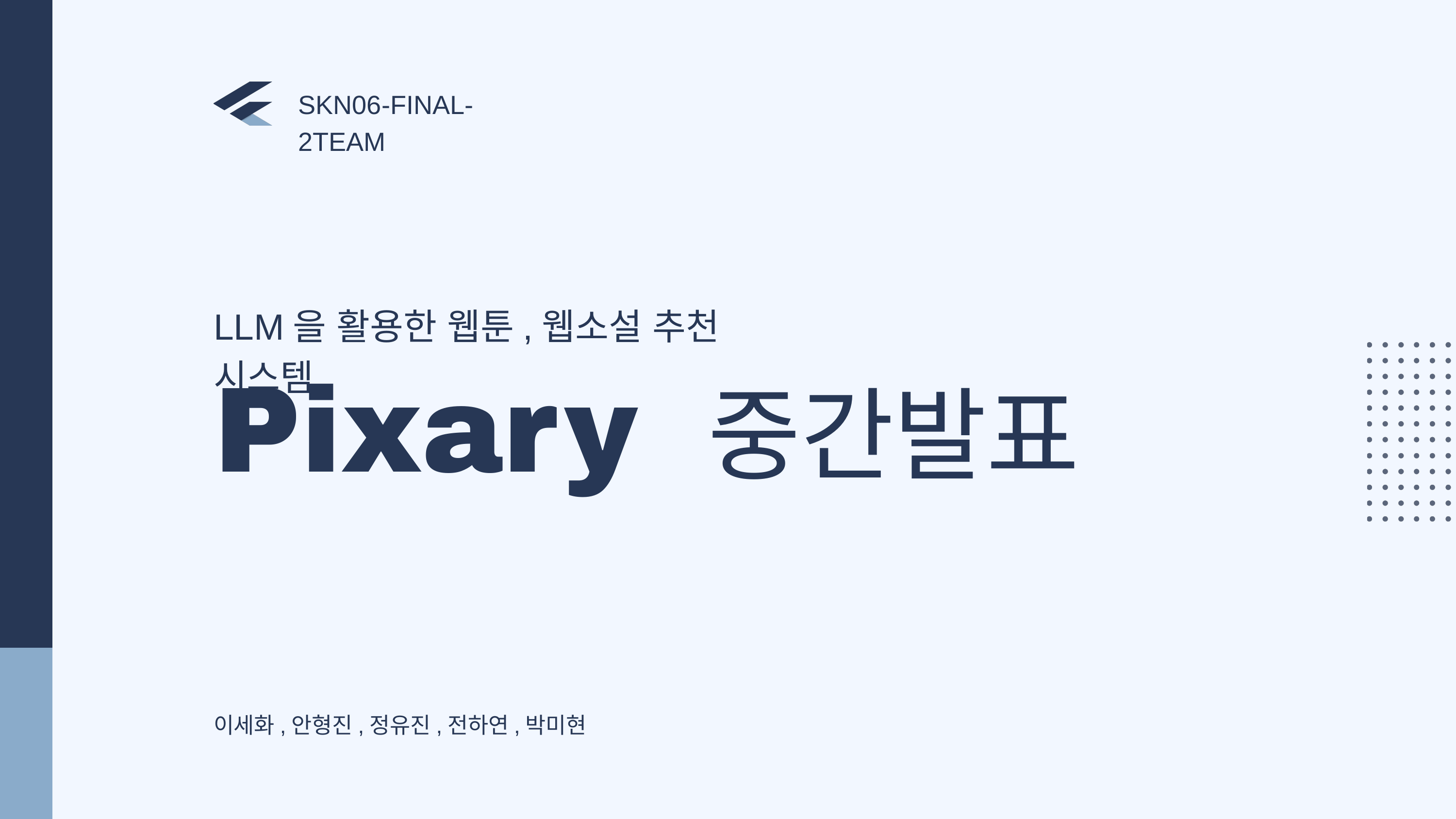

SKN06-FINAL-2TEAM

LLM을 활용한 웹툰,웹소설 추천 시스템

Pixary 중간발표

이세화,안형진,정유진,전하연,박미현